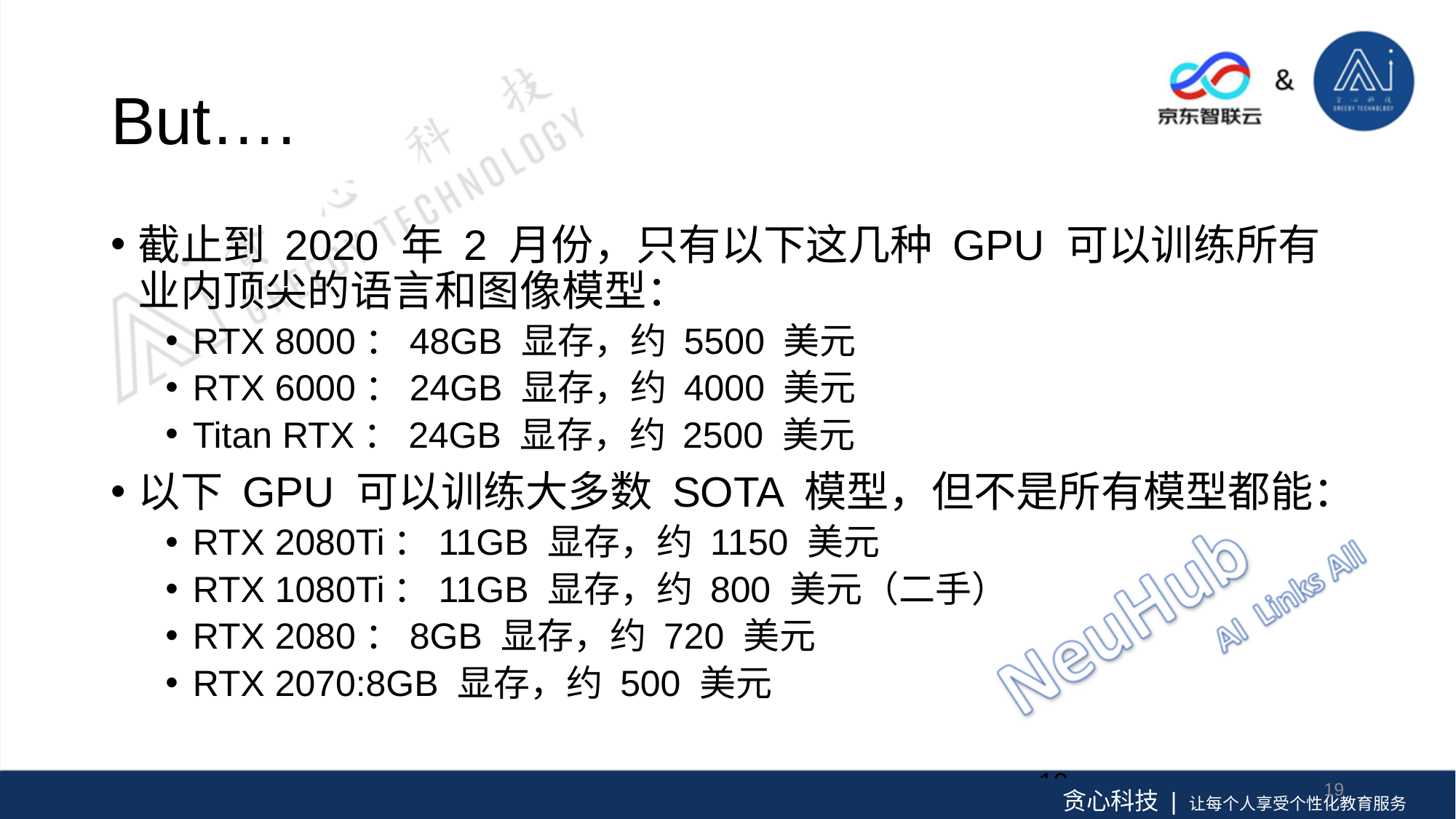

# But….
截止到 2020 年 2 月份，只有以下这几种 GPU 可以训练所有业内顶尖的语言和图像模型：
RTX 8000：48GB 显存，约 5500 美元
RTX 6000：24GB 显存，约 4000 美元
Titan RTX：24GB 显存，约 2500 美元
以下 GPU 可以训练大多数 SOTA 模型，但不是所有模型都能：
RTX 2080Ti：11GB 显存，约 1150 美元
RTX 1080Ti：11GB 显存，约 800 美元（二手）
RTX 2080：8GB 显存，约 720 美元
RTX 2070:8GB 显存，约 500 美元